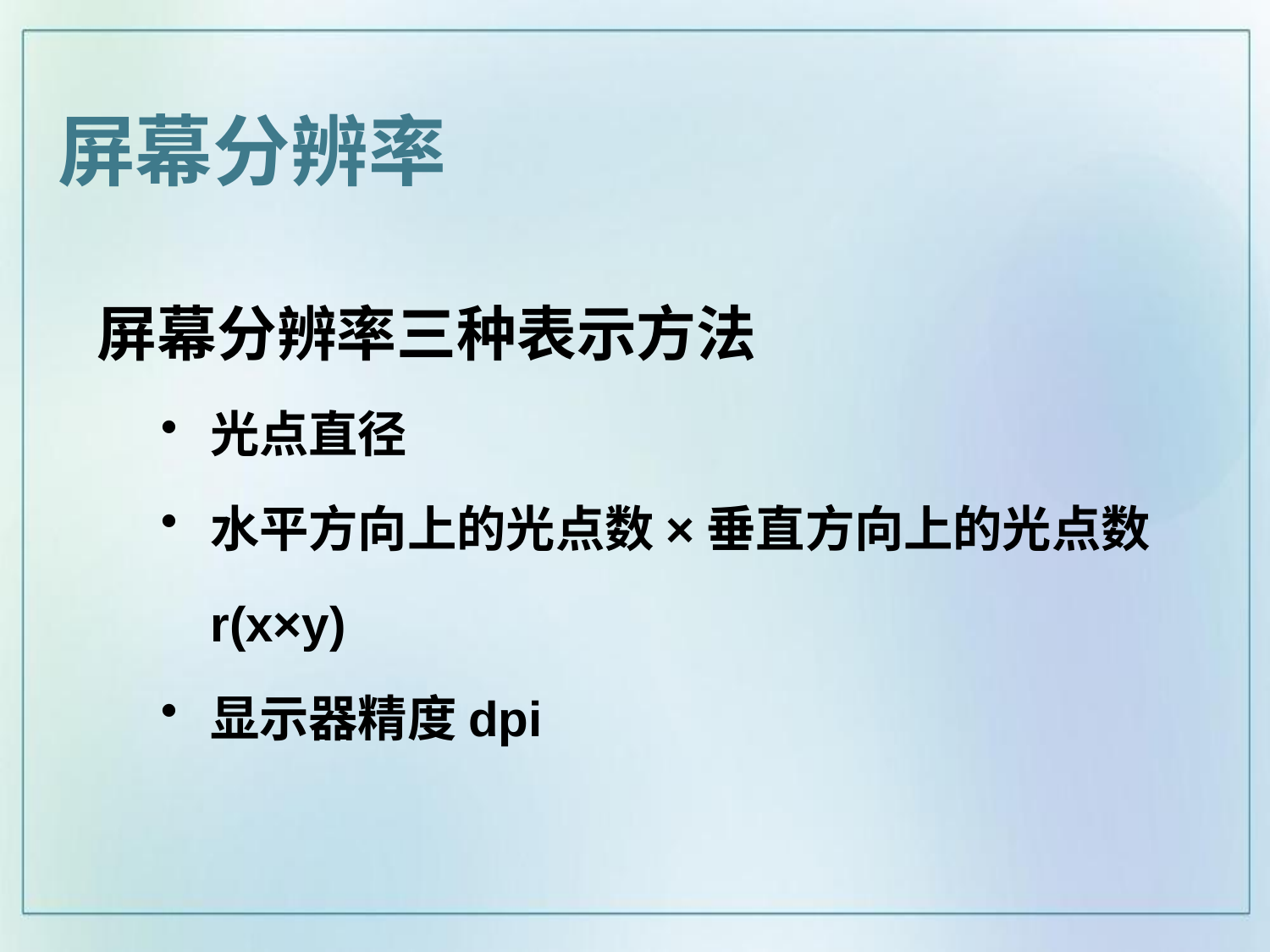

# 屏幕分辨率
屏幕分辨率三种表示方法
光点直径
水平方向上的光点数×垂直方向上的光点数
	r(x×y)
显示器精度dpi